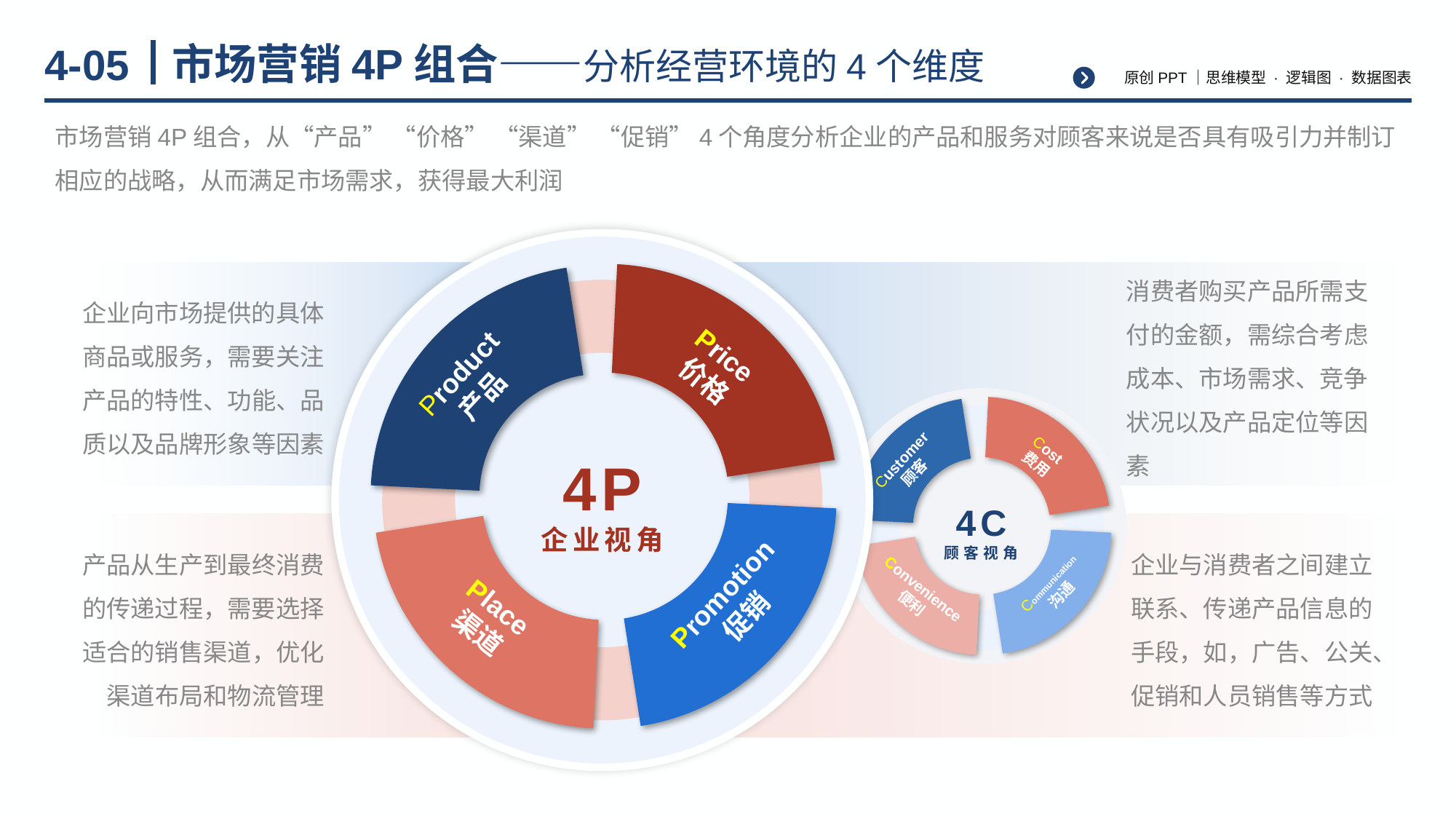

# 市场营销4P组合——分析经营环境的4个维度
4-05
市场营销4P组合，从“产品” “价格” “渠道” “促销”4个角度分析企业的产品和服务对顾客来说是否具有吸引力并制订相应的战略，从而满足市场需求，获得最大利润

Price
价格
Product
产品
4P
企业视角
Promotion
促销
Place
渠道
企业向市场提供的具体商品或服务，需要关注产品的特性、功能、品质以及品牌形象等因素
消费者购买产品所需支付的金额，需综合考虑成本、市场需求、竞争状况以及产品定位等因素

Cost
费用

Customer
顾客

Communication
沟通

Convenience
便利

4C
顾客视角
产品从生产到最终消费的传递过程，需要选择适合的销售渠道，优化渠道布局和物流管理

企业与消费者之间建立联系、传递产品信息的手段，如，广告、公关、促销和人员销售等方式